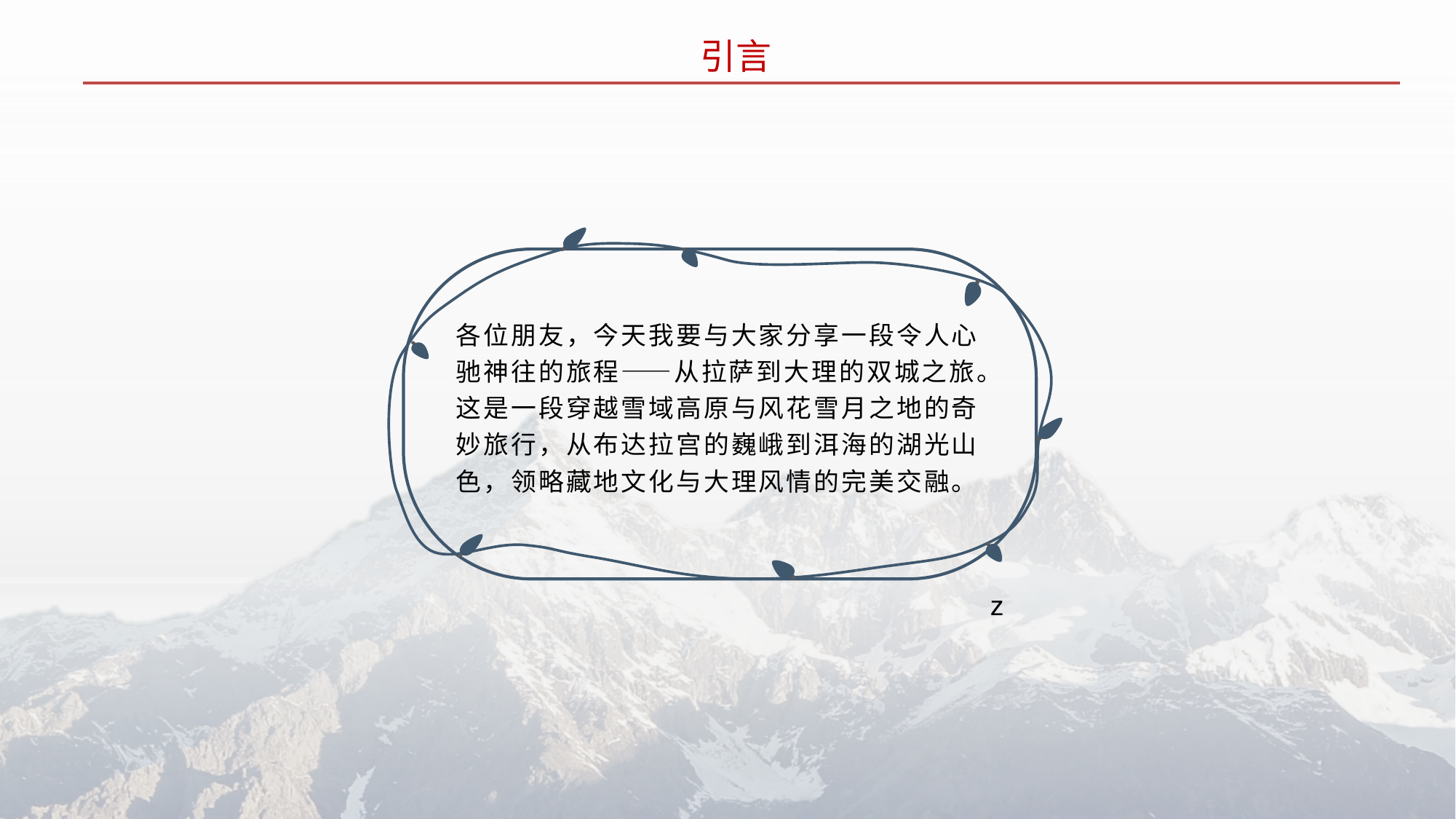

引言

各位朋友，今天我要与大家分享一段令人心驰神往的旅程——从拉萨到大理的双城之旅。这是一段穿越雪域高原与风花雪月之地的奇妙旅行，从布达拉宫的巍峨到洱海的湖光山色，领略藏地文化与大理风情的完美交融。

z